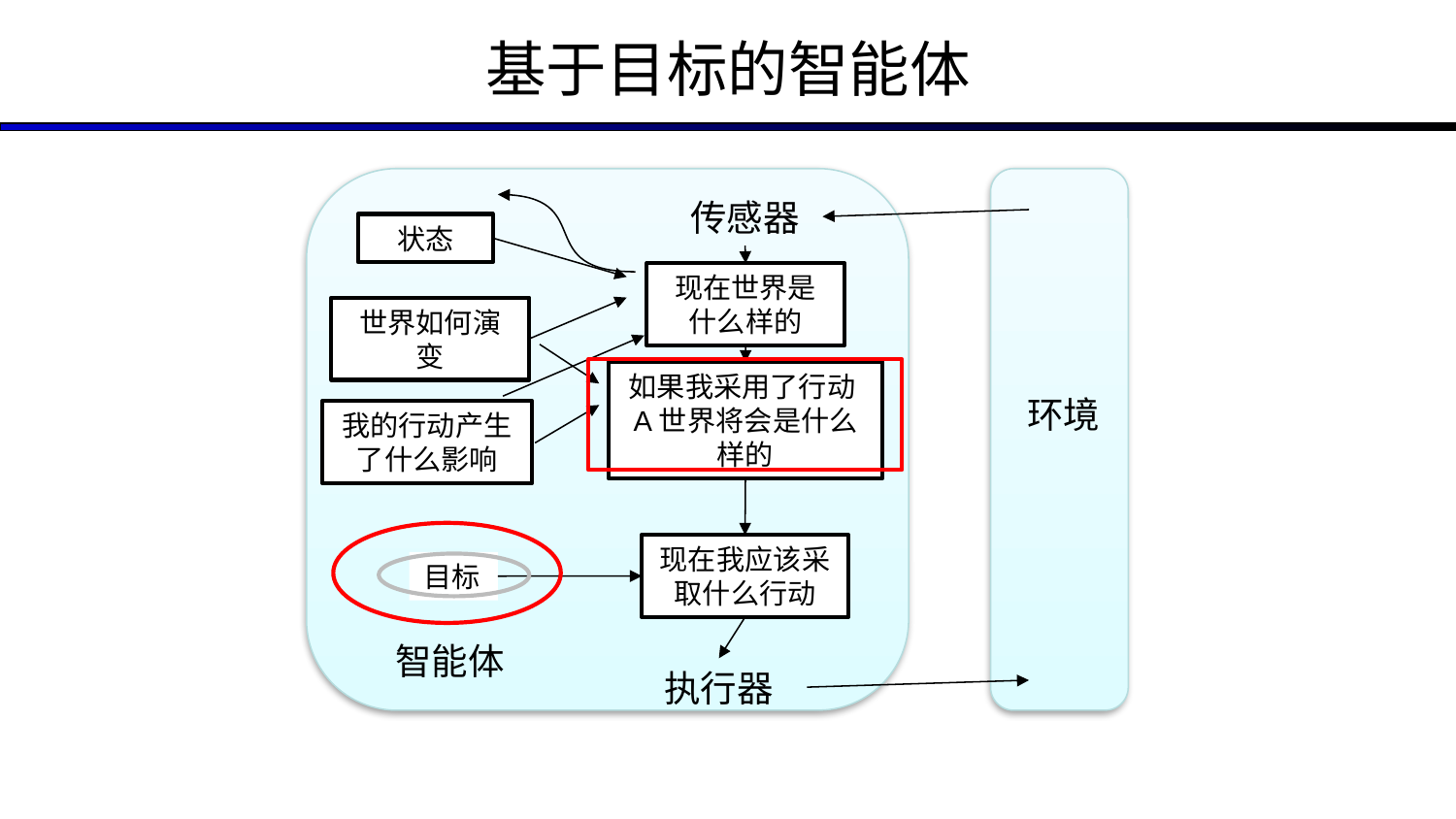

基于目标的智能体

传感器
状态
现在世界是什么样的
世界如何演变

如果我采用了行动A世界将会是什么样的
环境
我的行动产生了什么影响

现在我应该采取什么行动
目标

智能体
执行器